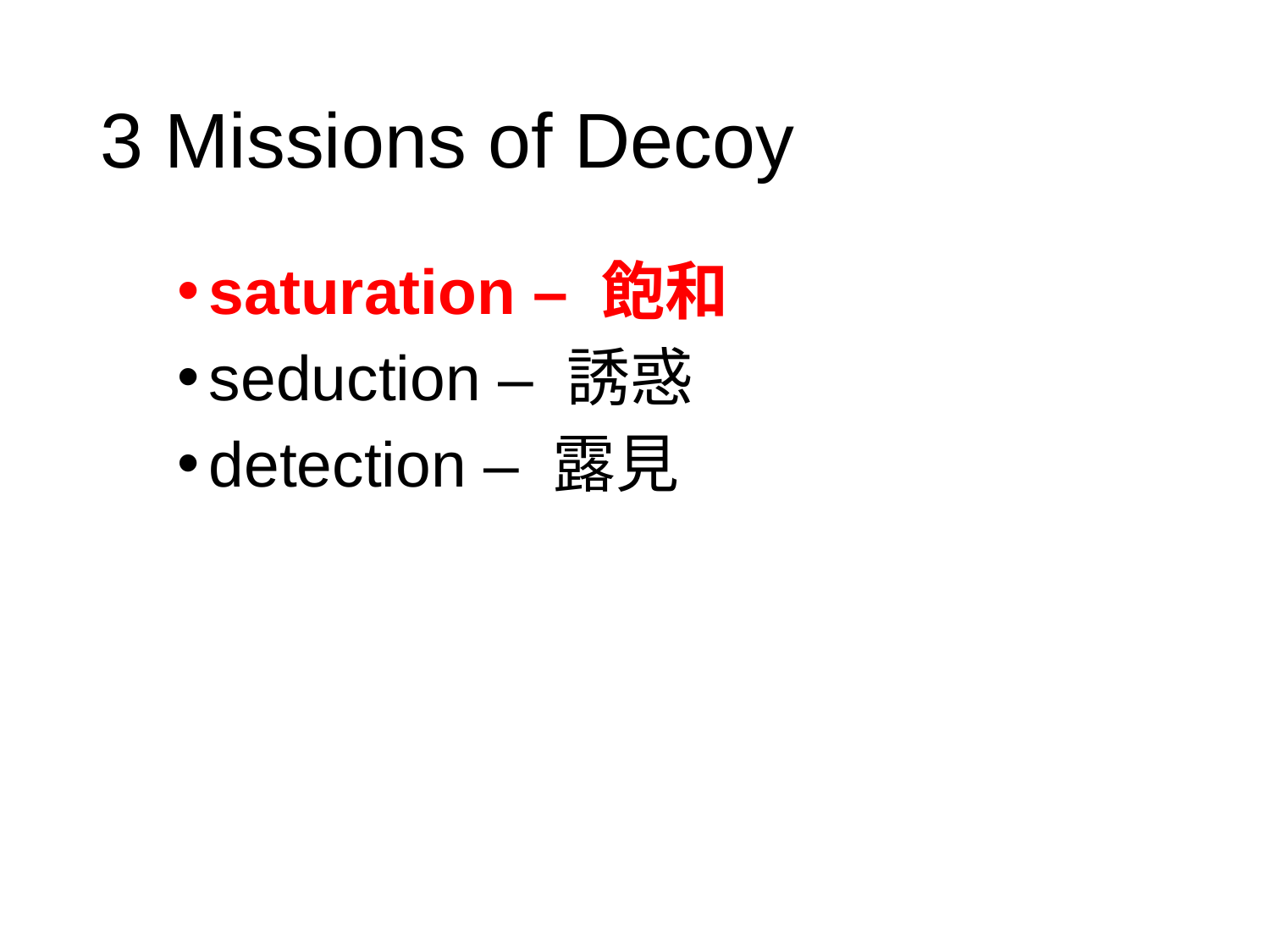

# 3 Missions of Decoy
saturation – 飽和
seduction – 誘惑
detection – 露見